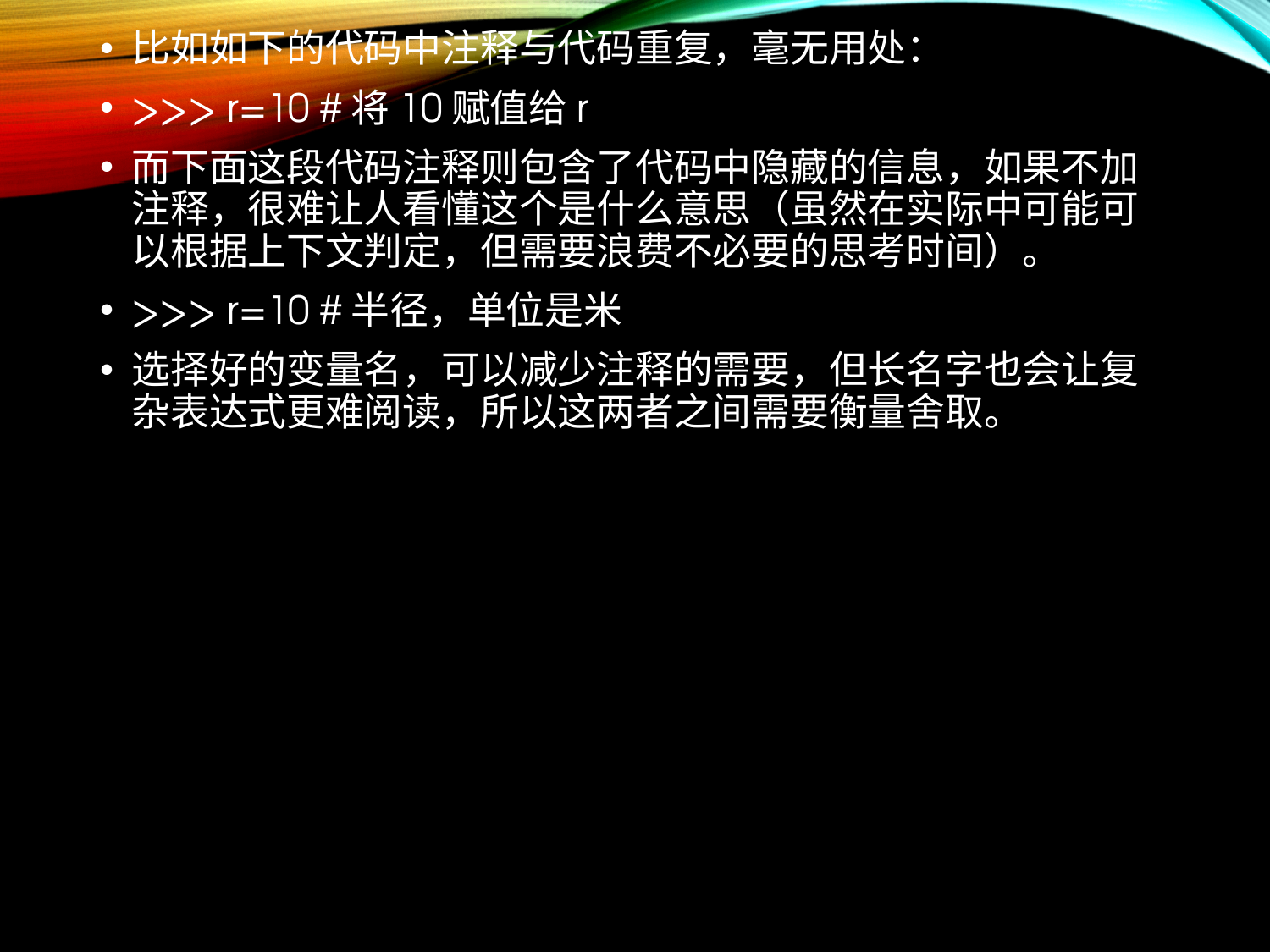

比如如下的代码中注释与代码重复，毫无用处：
>>> r=10 #将10赋值给r
而下面这段代码注释则包含了代码中隐藏的信息，如果不加注释，很难让人看懂这个是什么意思（虽然在实际中可能可以根据上下文判定，但需要浪费不必要的思考时间）。
>>> r=10 #半径，单位是米
选择好的变量名，可以减少注释的需要，但长名字也会让复杂表达式更难阅读，所以这两者之间需要衡量舍取。